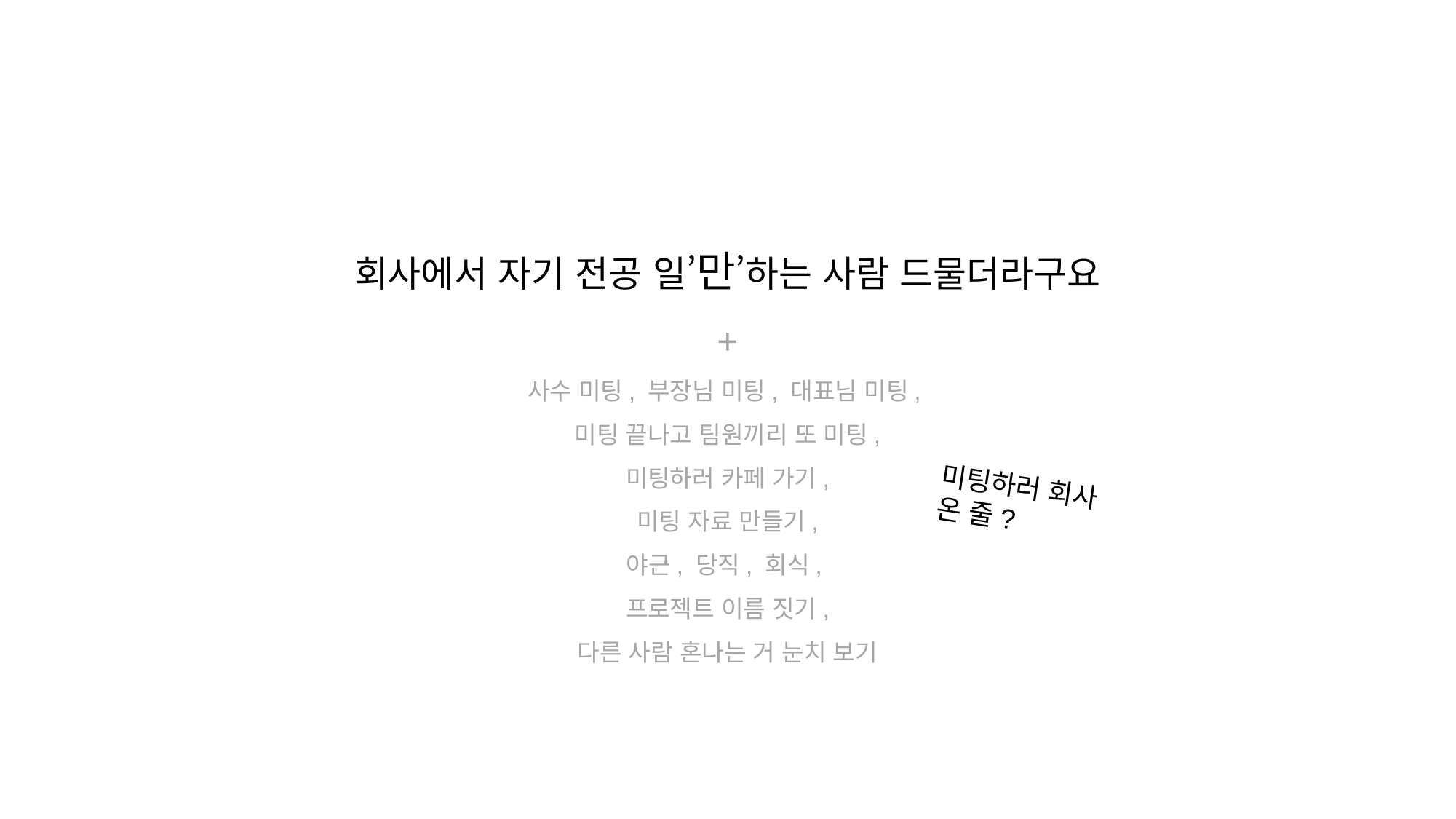

회사에서 자기 전공 일’만’하는 사람 드물더라구요
+
사수 미팅, 부장님 미팅, 대표님 미팅,
미팅 끝나고 팀원끼리 또 미팅,
미팅하러 카페 가기,
미팅 자료 만들기,
야근, 당직, 회식,
프로젝트 이름 짓기,
다른 사람 혼나는 거 눈치 보기
미팅하러 회사 온 줄?